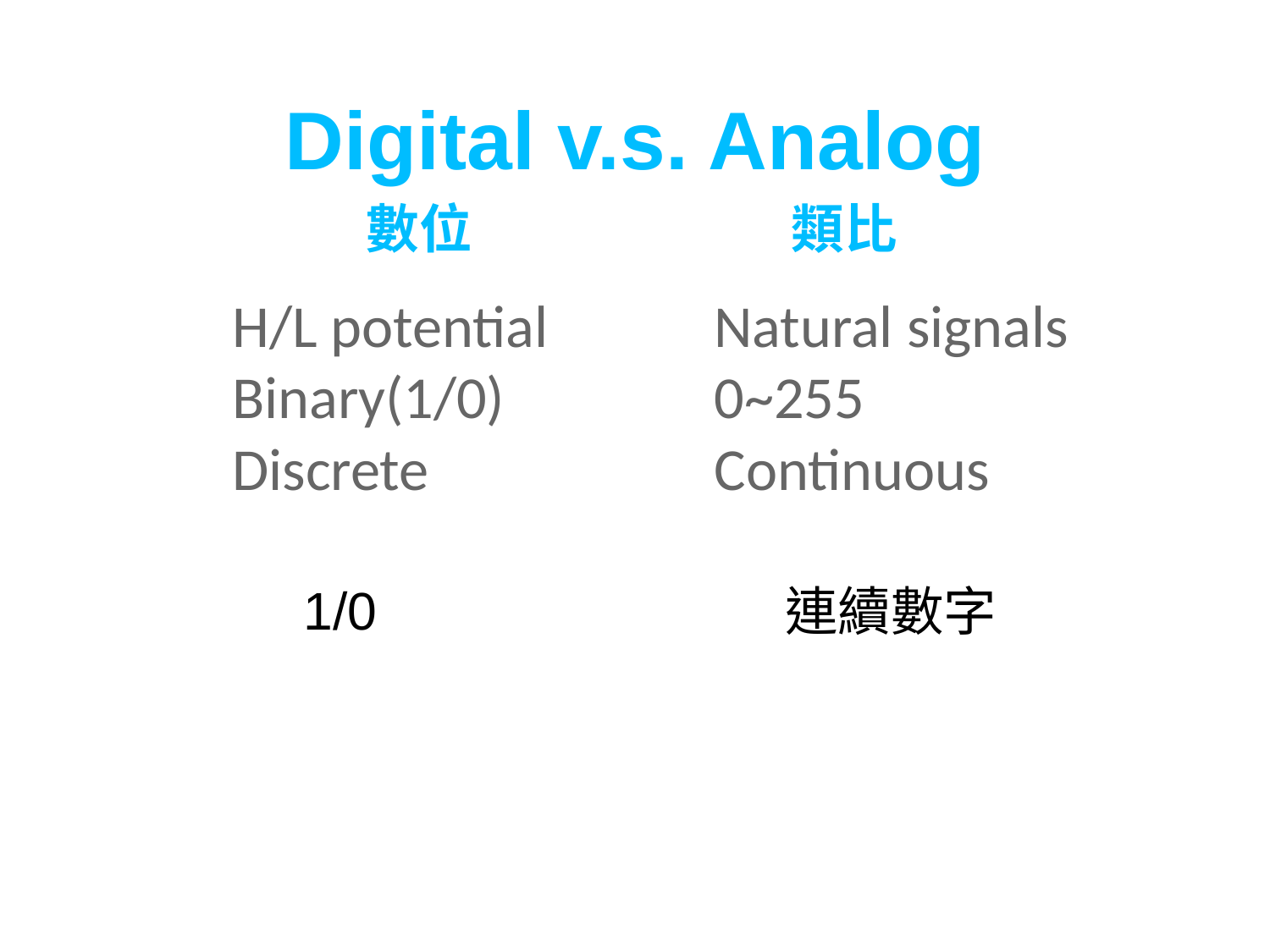

# Digital v.s. Analog
數位
類比
H/L potential
Binary(1/0)
Discrete
Natural signals
0~255
Continuous

1/0
連續數字